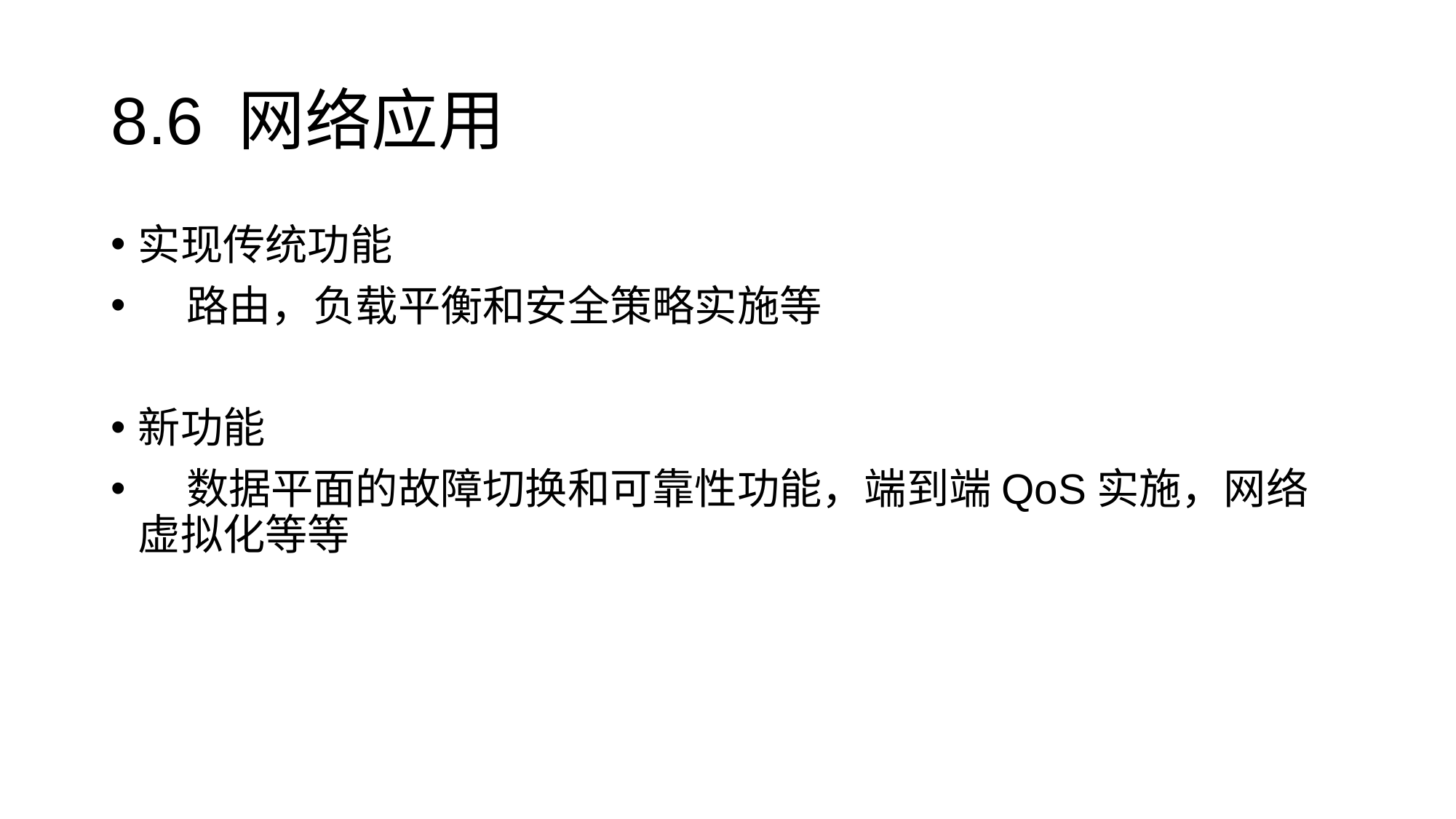

# 8.6 网络应用
实现传统功能
    路由，负载平衡和安全策略实施等

新功能
    数据平面的故障切换和可靠性功能，端到端QoS实施，网络虚拟化等等